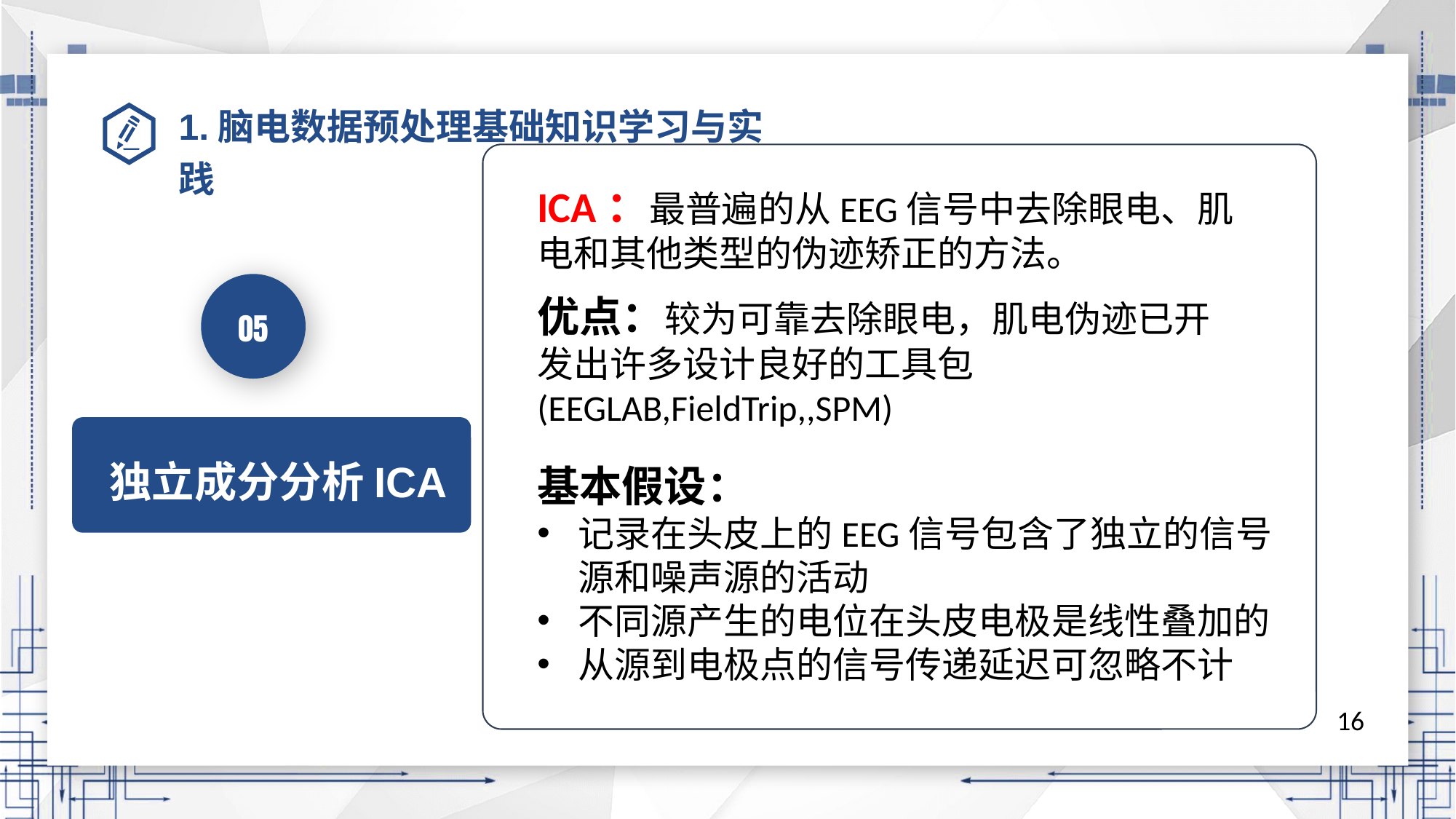

# 1.脑电数据预处理基础知识学习与实践

ICA：最普遍的从EEG信号中去除眼电、肌电和其他类型的伪迹矫正的方法。
05
优点：较为可靠去除眼电，肌电伪迹已开发出许多设计良好的工具包(EEGLAB,FieldTrip,,SPM)

独立成分分析ICA
基本假设：
记录在头皮上的EEG信号包含了独立的信号源和噪声源的活动
不同源产生的电位在头皮电极是线性叠加的
从源到电极点的信号传递延迟可忽略不计
16